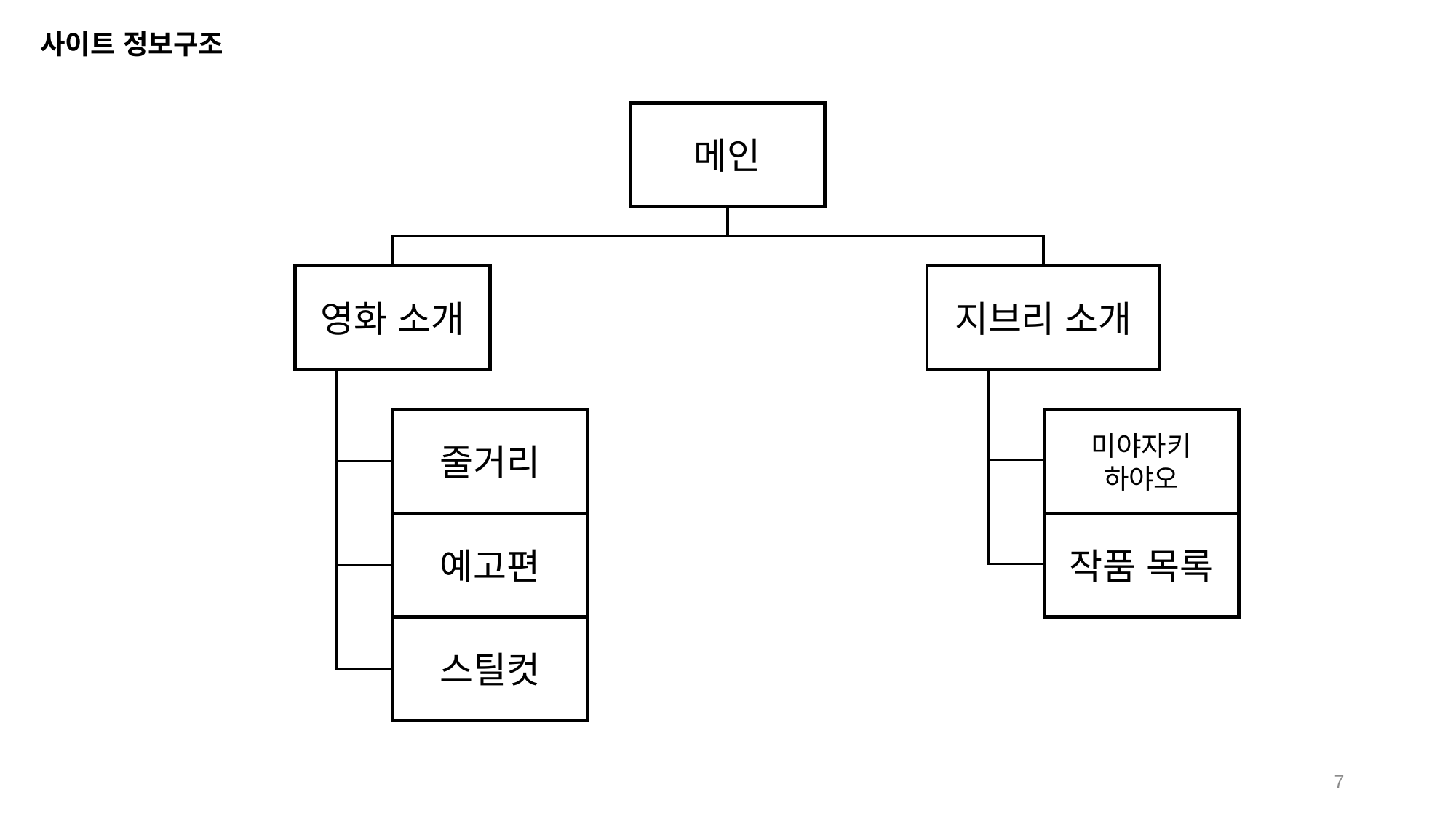

사이트 정보구조
메인
영화 소개
지브리 소개
줄거리
미야자키
하야오
예고편
작품 목록
스틸컷
7